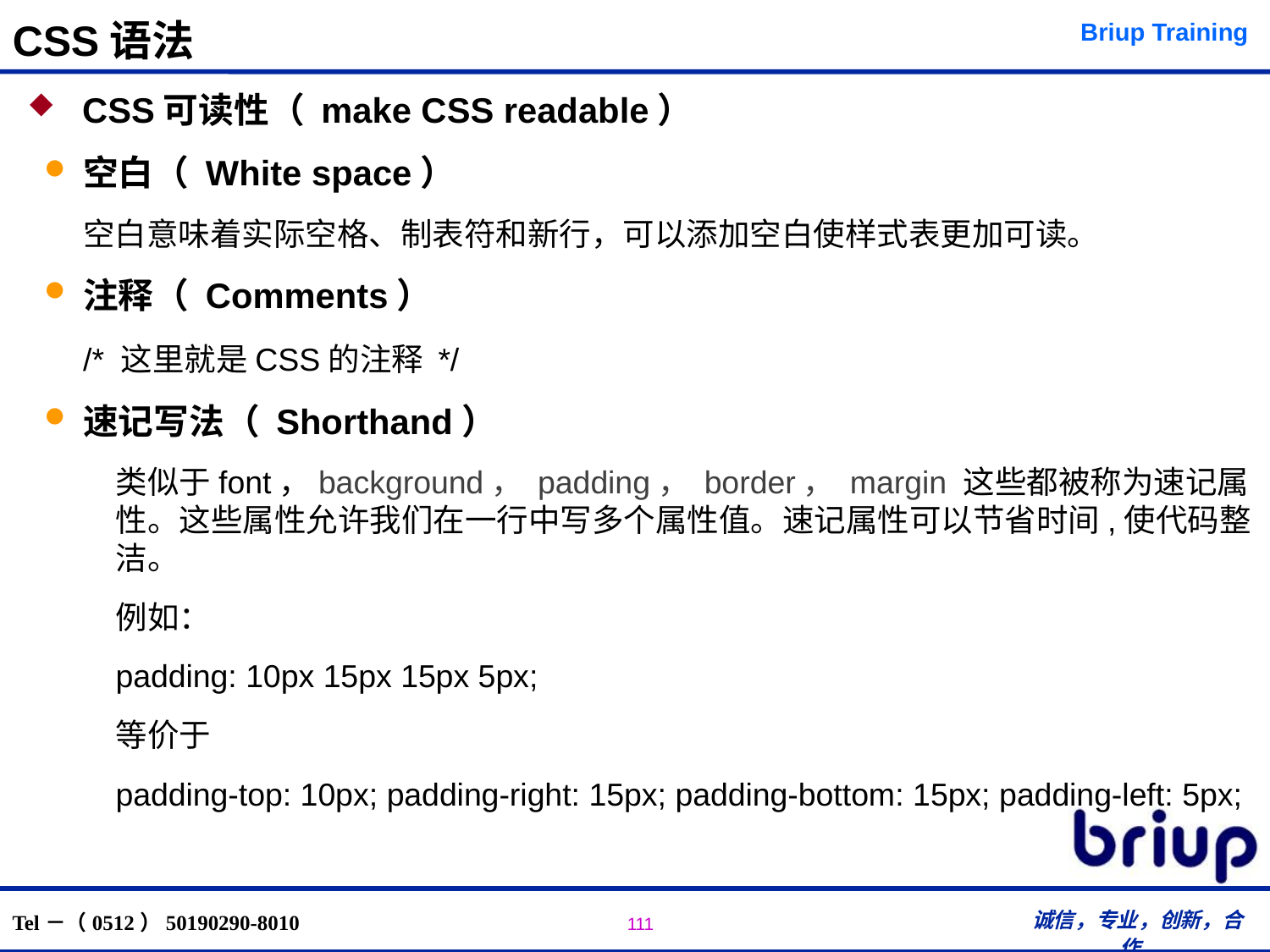

# CSS语法
 CSS可读性（ make CSS readable）
空白（ White space）
	空白意味着实际空格、制表符和新行，可以添加空白使样式表更加可读。
注释（ Comments）
	/* 这里就是CSS的注释 */
速记写法（ Shorthand）
类似于font，background， padding， border， margin 这些都被称为速记属性。这些属性允许我们在一行中写多个属性值。速记属性可以节省时间,使代码整洁。
例如：
padding: 10px 15px 15px 5px;
等价于
padding-top: 10px; padding-right: 15px; padding-bottom: 15px; padding-left: 5px;